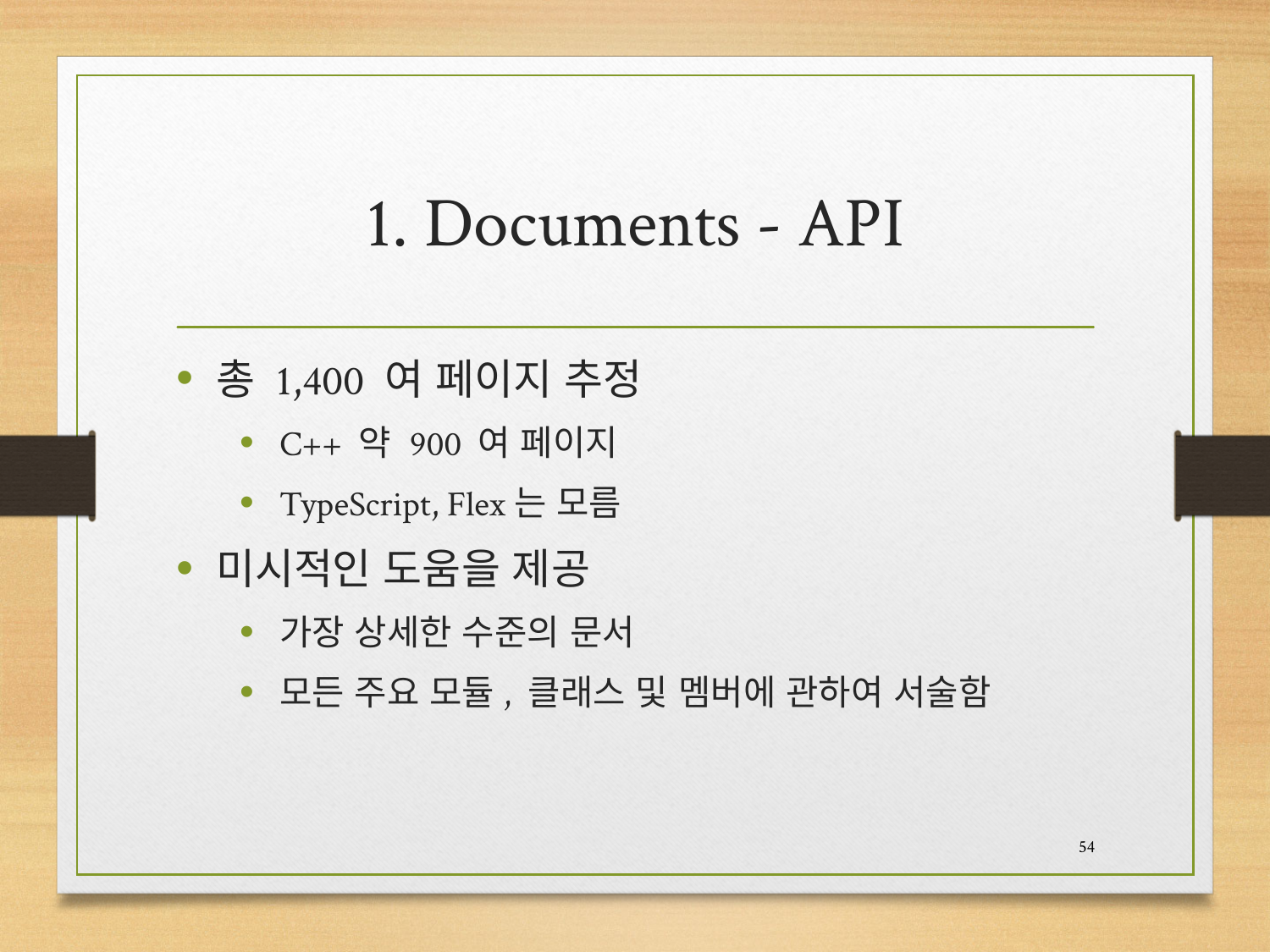

# 1. Documents - API
총 1,400 여 페이지 추정
C++ 약 900 여 페이지
TypeScript, Flex는 모름
미시적인 도움을 제공
가장 상세한 수준의 문서
모든 주요 모듈, 클래스 및 멤버에 관하여 서술함
54